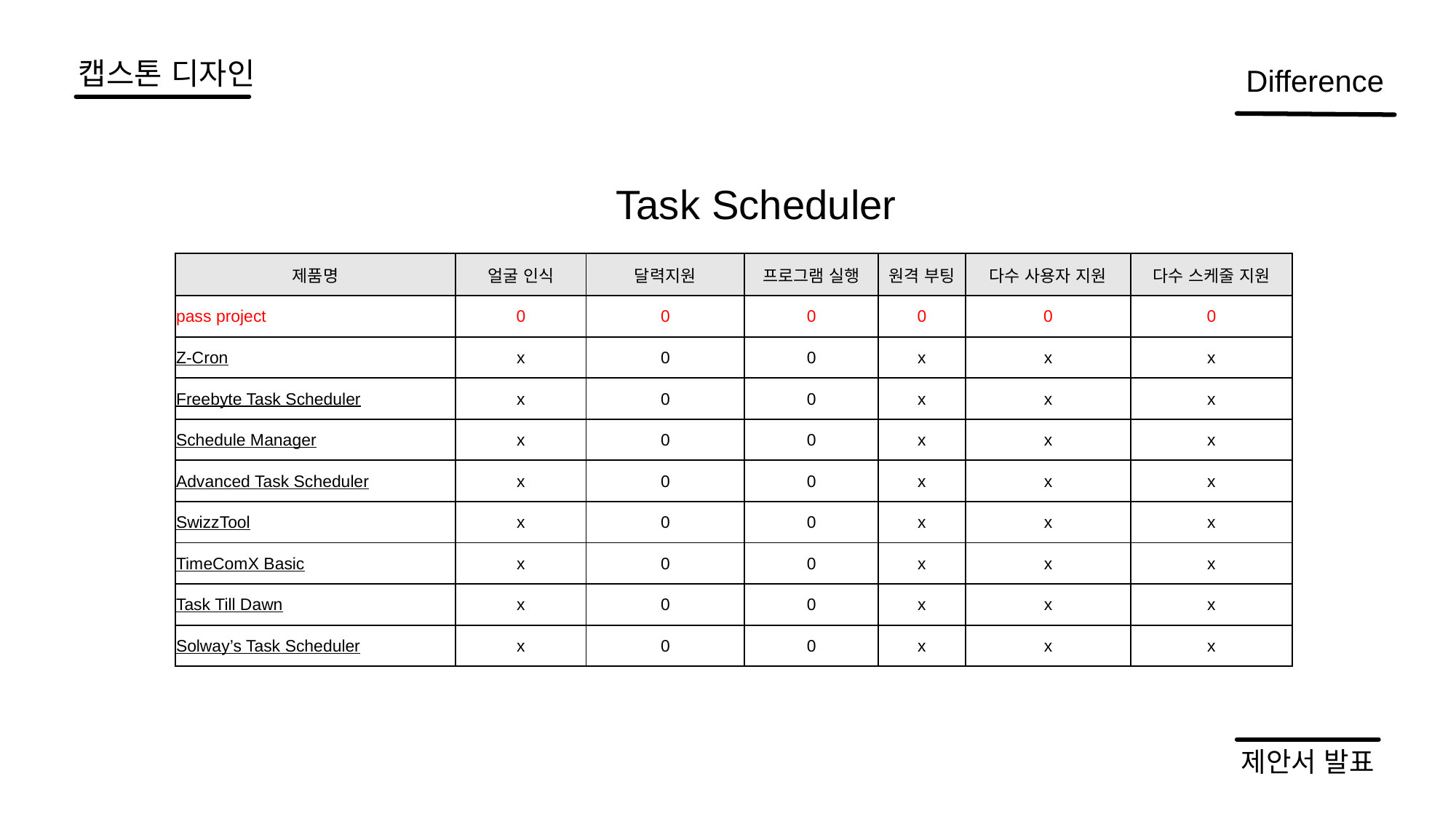

# 캡스톤 디자인
Difference
Task Scheduler
| 제품명 | 얼굴 인식 | 달력지원 | 프로그램 실행 | 원격 부팅 | 다수 사용자 지원 | 다수 스케줄 지원 |
| --- | --- | --- | --- | --- | --- | --- |
| pass project | 0 | 0 | 0 | 0 | 0 | 0 |
| Z-Cron | x | 0 | 0 | x | x | x |
| Freebyte Task Scheduler | x | 0 | 0 | x | x | x |
| Schedule Manager | x | 0 | 0 | x | x | x |
| Advanced Task Scheduler | x | 0 | 0 | x | x | x |
| SwizzTool | x | 0 | 0 | x | x | x |
| TimeComX Basic | x | 0 | 0 | x | x | x |
| Task Till Dawn | x | 0 | 0 | x | x | x |
| Solway’s Task Scheduler | x | 0 | 0 | x | x | x |
제안서 발표